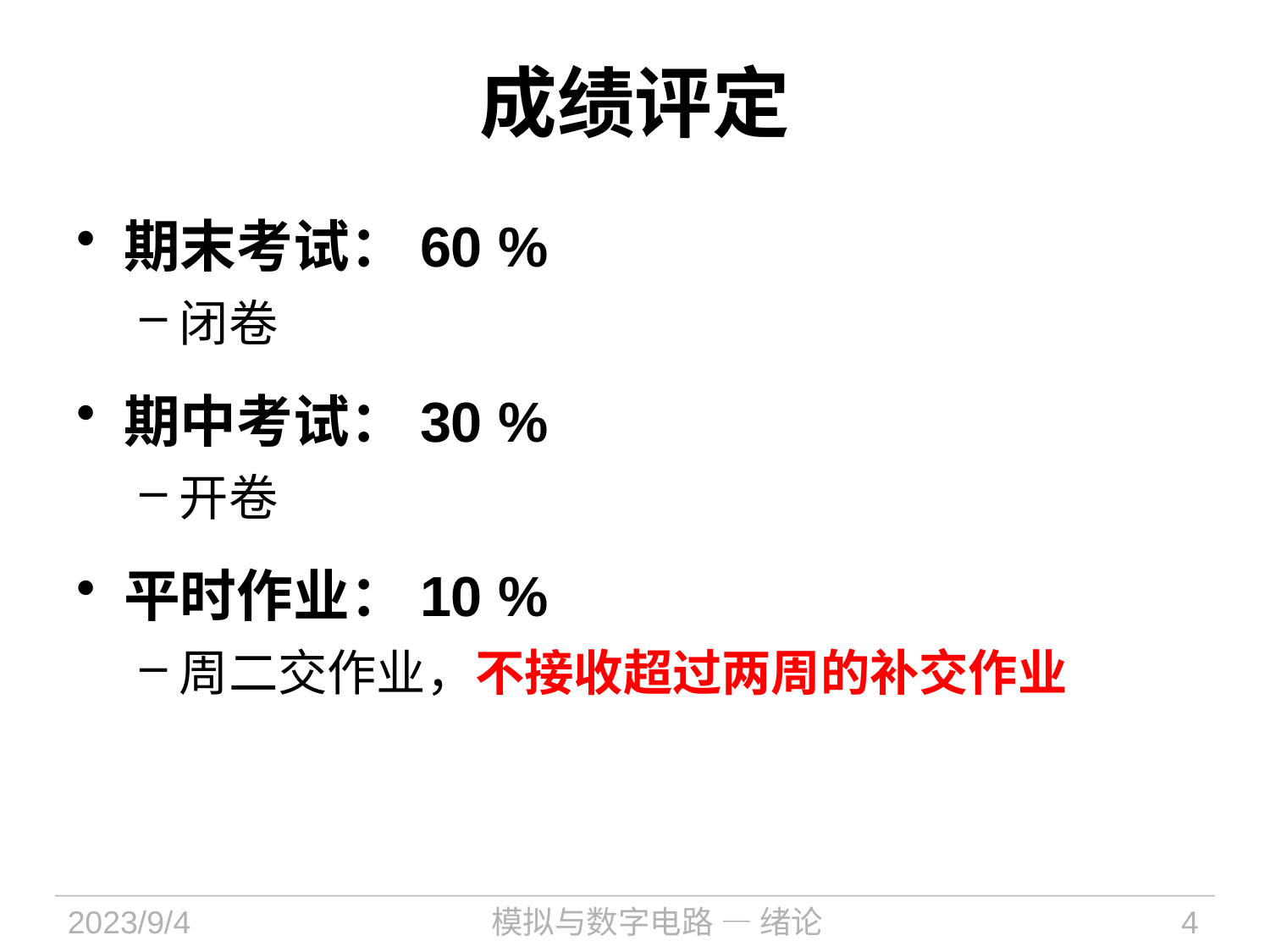

# 成绩评定
期末考试：60 %
闭卷
期中考试：30 %
开卷
平时作业：10 %
周二交作业，不接收超过两周的补交作业
2023/9/4
模拟与数字电路 — 绪论
4